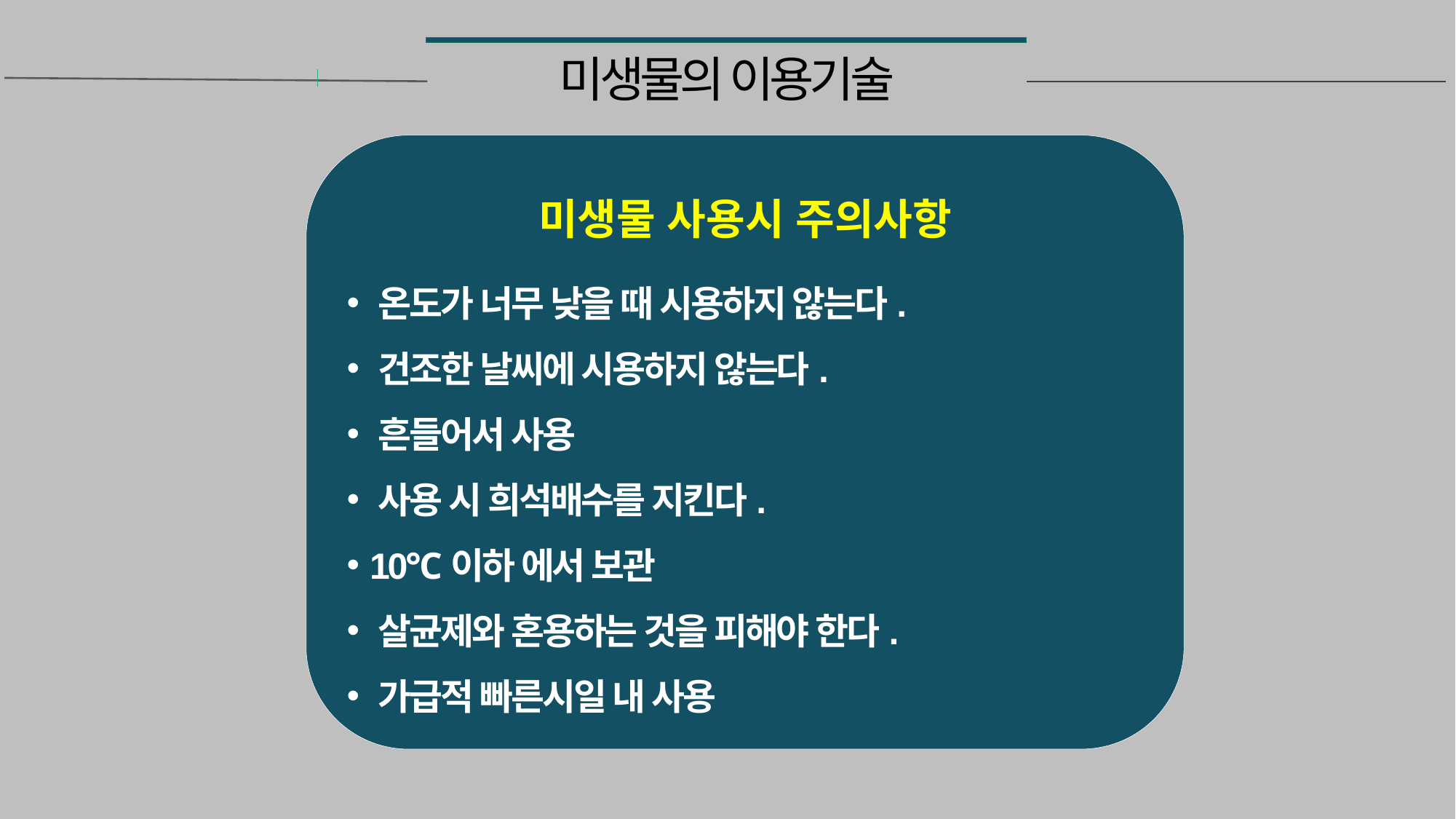

# 미생물의 이용기술
미생물 사용시 주의사항
 온도가 너무 낮을 때 시용하지 않는다.
 건조한 날씨에 시용하지 않는다.
 흔들어서 사용
 사용 시 희석배수를 지킨다.
 10℃이하 에서 보관
 살균제와 혼용하는 것을 피해야 한다.
 가급적 빠른시일 내 사용